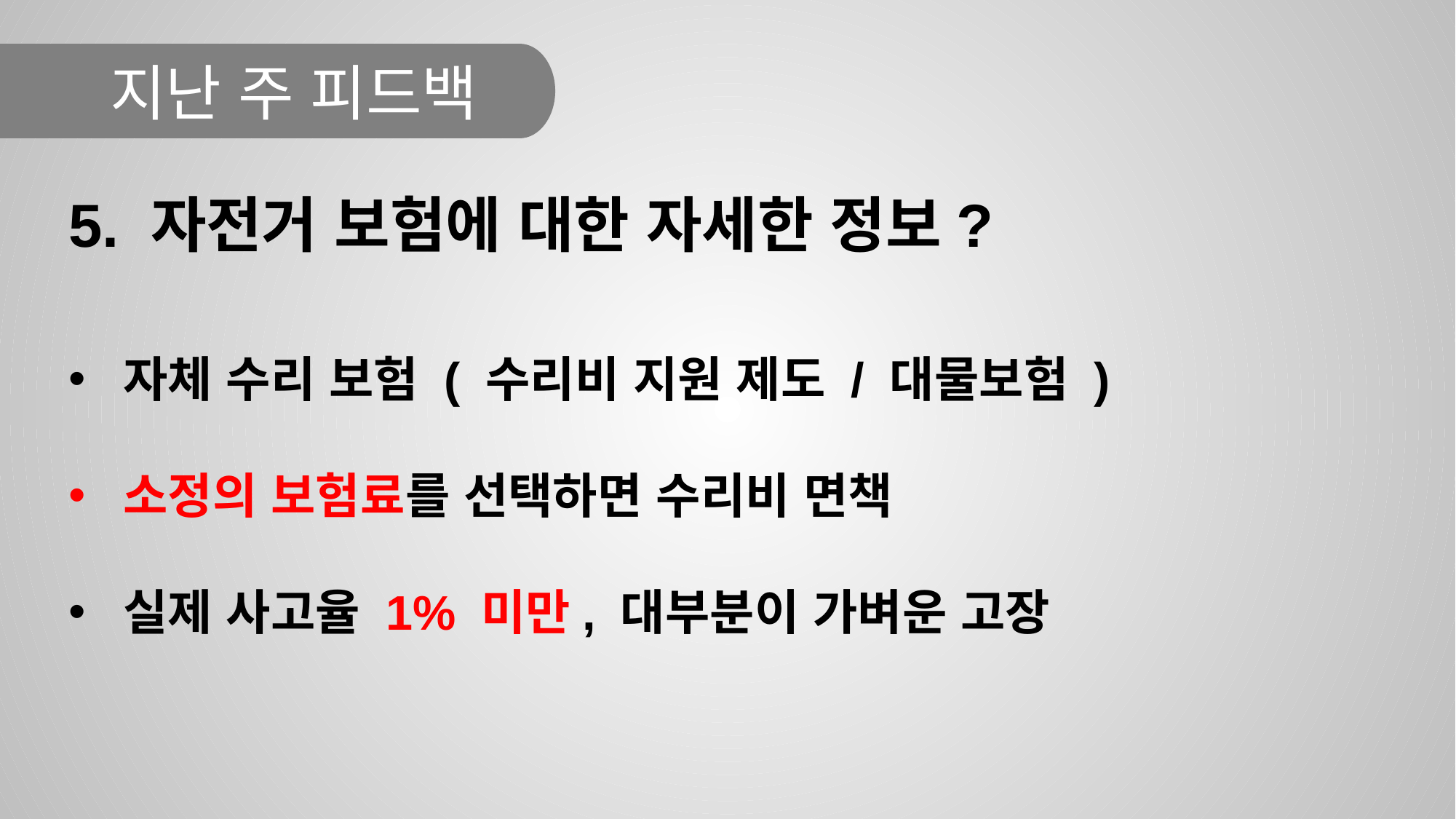

지난 주 피드백
5. 자전거 보험에 대한 자세한 정보?
자체 수리 보험 ( 수리비 지원 제도 / 대물보험 )

소정의 보험료를 선택하면 수리비 면책

실제 사고율 1% 미만, 대부분이 가벼운 고장